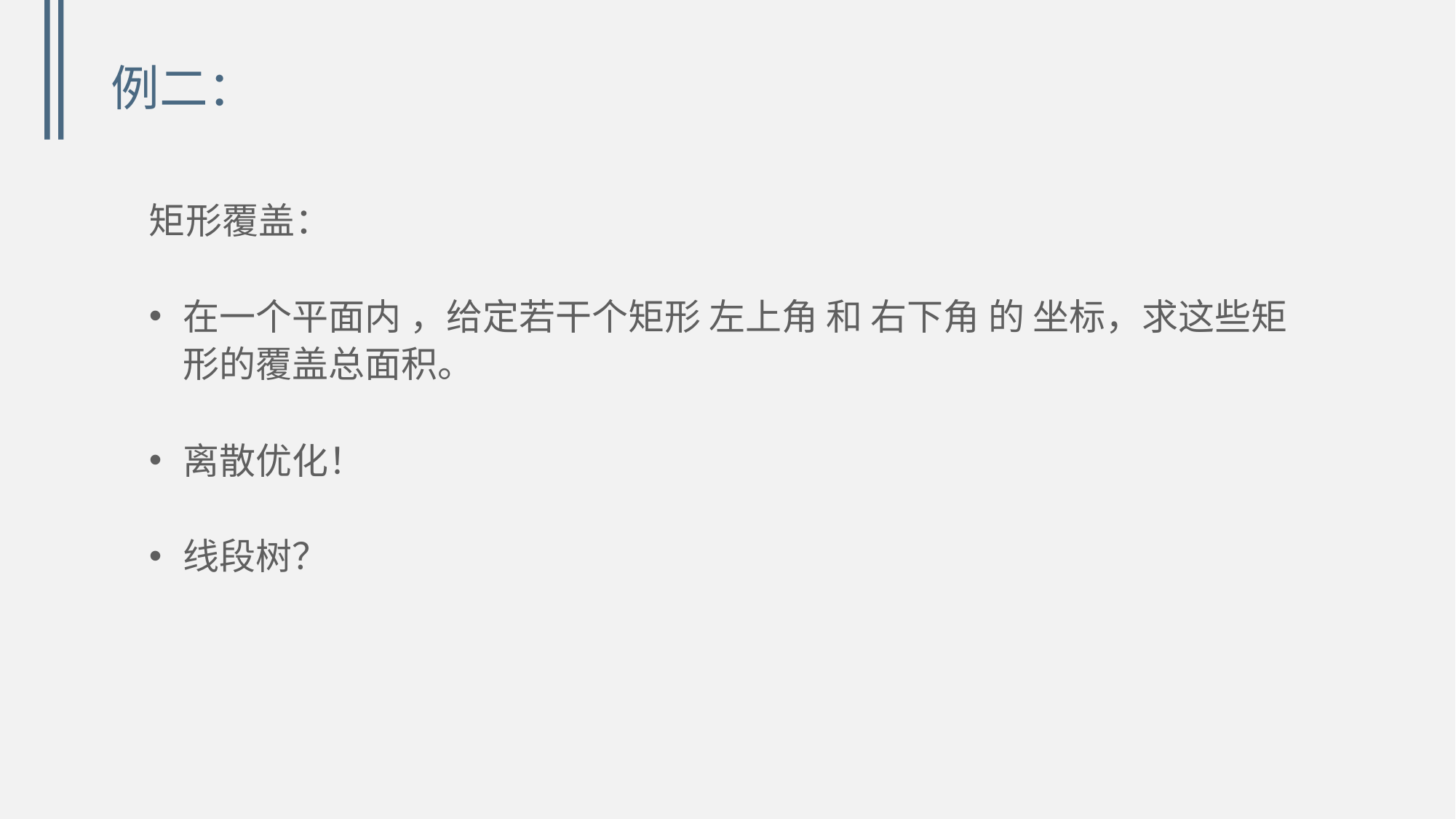

# 例二：
矩形覆盖：

在一个平面内 ，给定若干个矩形 左上角 和 右下角 的 坐标，求这些矩形的覆盖总面积。

离散优化！

线段树？